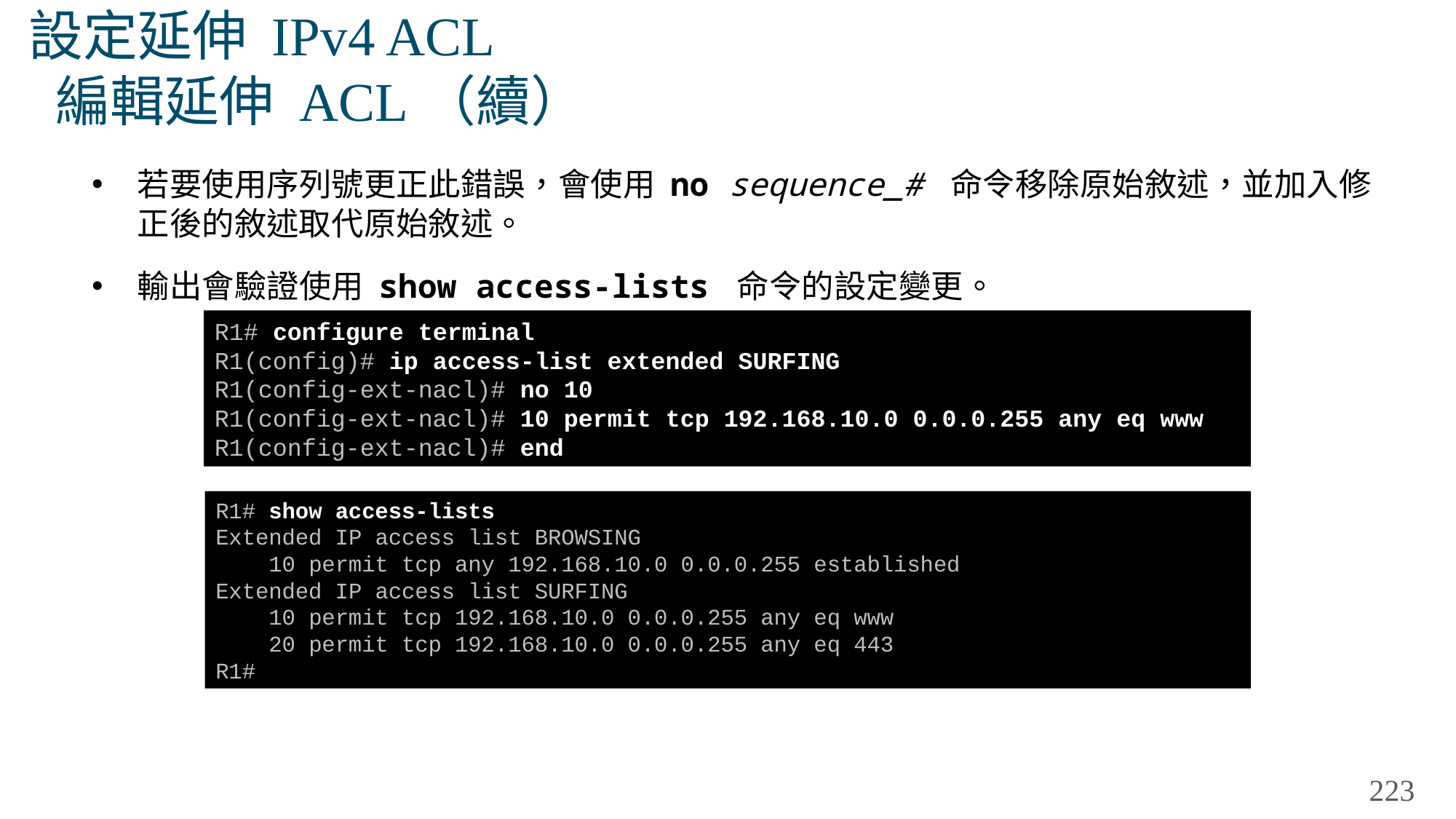

# 設定延伸 IPv4 ACL 編輯延伸 ACL（續）
若要使用序列號更正此錯誤，會使用 no sequence_# 命令移除原始敘述，並加入修正後的敘述取代原始敘述。
輸出會驗證使用 show access-lists 命令的設定變更。
R1# configure terminal
R1(config)# ip access-list extended SURFING
R1(config-ext-nacl)# no 10
R1(config-ext-nacl)# 10 permit tcp 192.168.10.0 0.0.0.255 any eq www
R1(config-ext-nacl)# end
R1# show access-lists
Extended IP access list BROWSING
    10 permit tcp any 192.168.10.0 0.0.0.255 established
Extended IP access list SURFING
    10 permit tcp 192.168.10.0 0.0.0.255 any eq www
    20 permit tcp 192.168.10.0 0.0.0.255 any eq 443
R1#
223